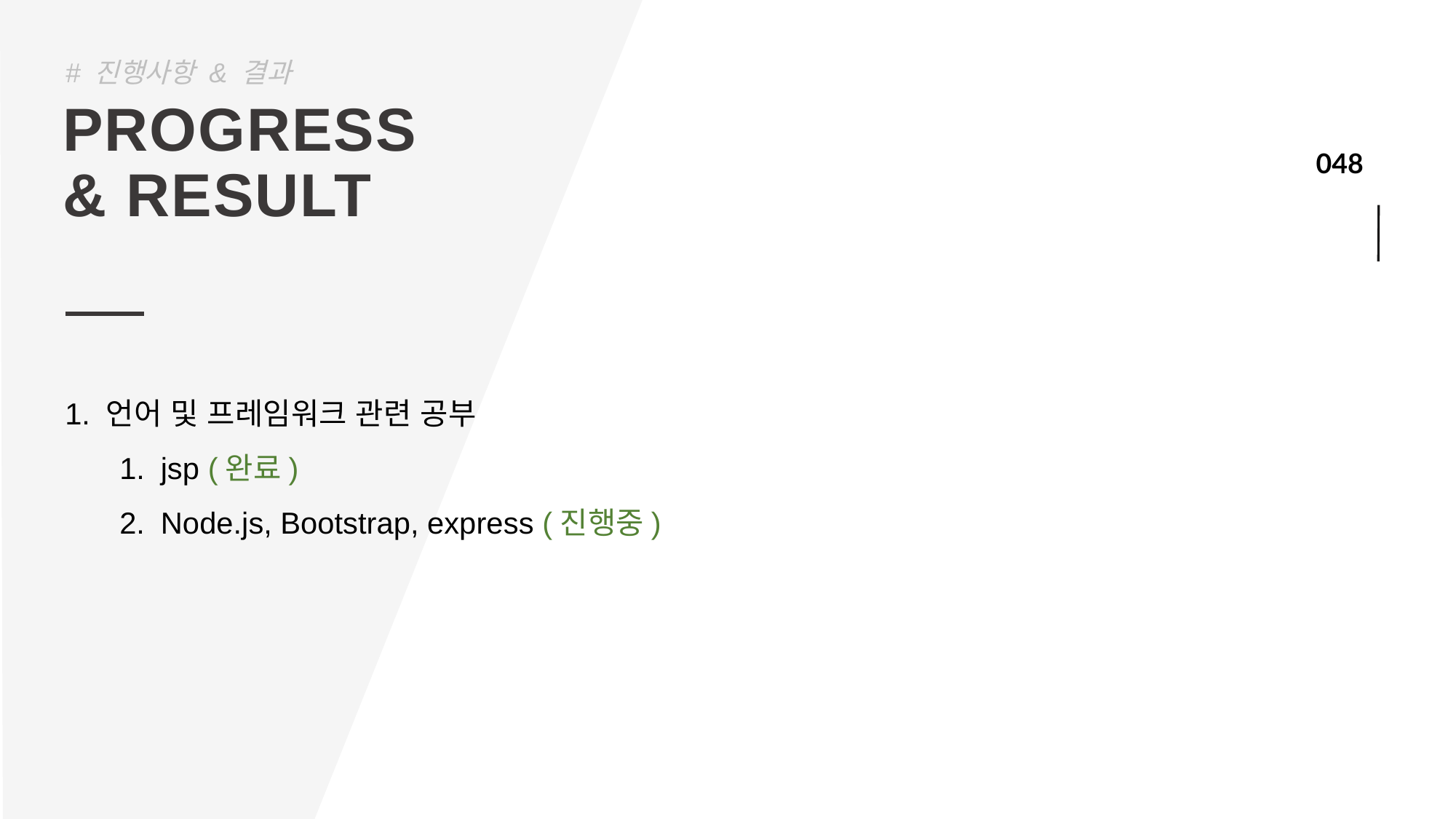

# 진행사항 & 결과
PROGRESS
& RESULT
언어 및 프레임워크 관련 공부
jsp (완료)
Node.js, Bootstrap, express (진행중)